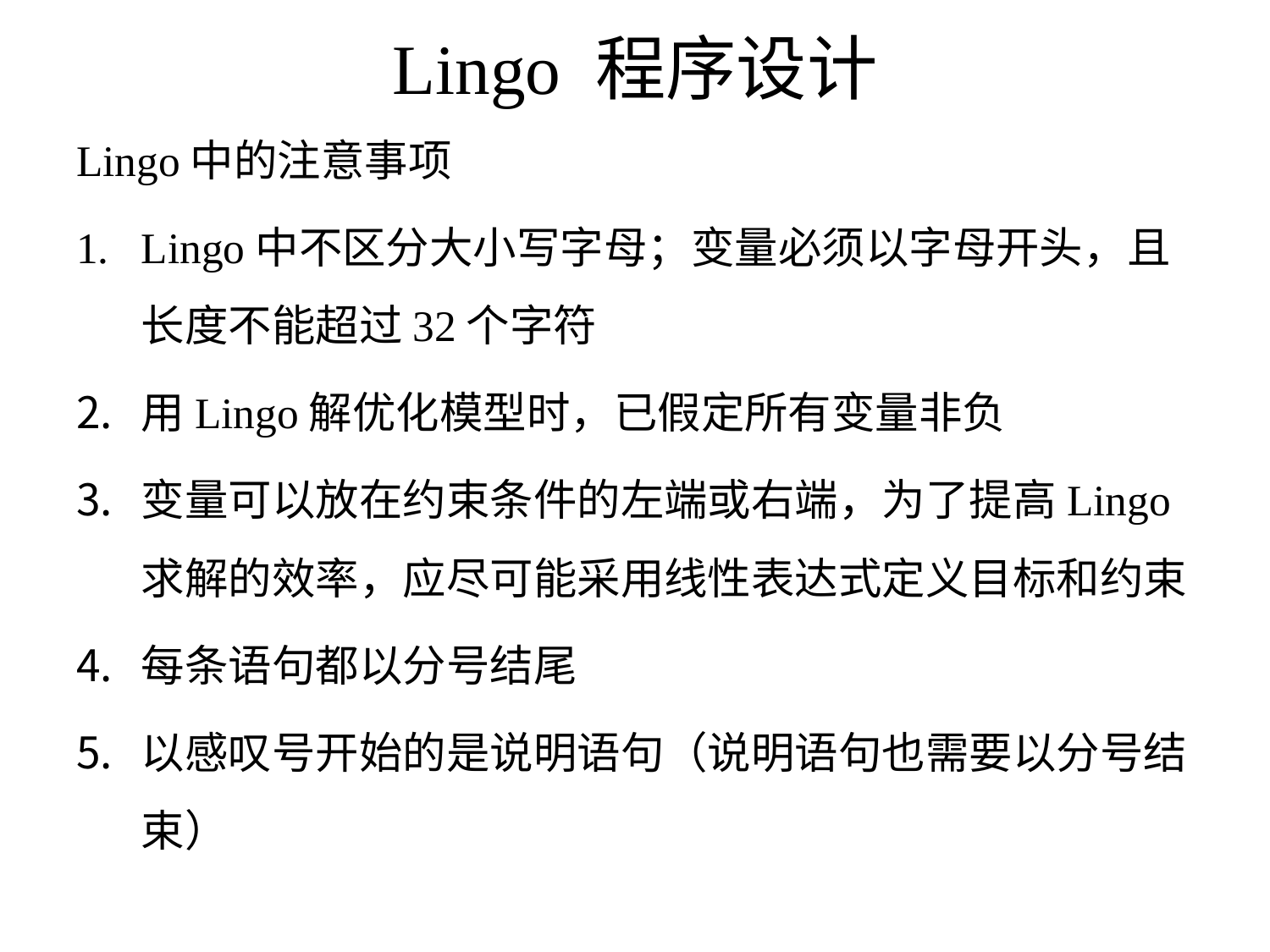

# Lingo 程序设计
Lingo中的注意事项
Lingo中不区分大小写字母；变量必须以字母开头，且长度不能超过32个字符
用Lingo解优化模型时，已假定所有变量非负
变量可以放在约束条件的左端或右端，为了提高Lingo求解的效率，应尽可能采用线性表达式定义目标和约束
每条语句都以分号结尾
以感叹号开始的是说明语句（说明语句也需要以分号结束）